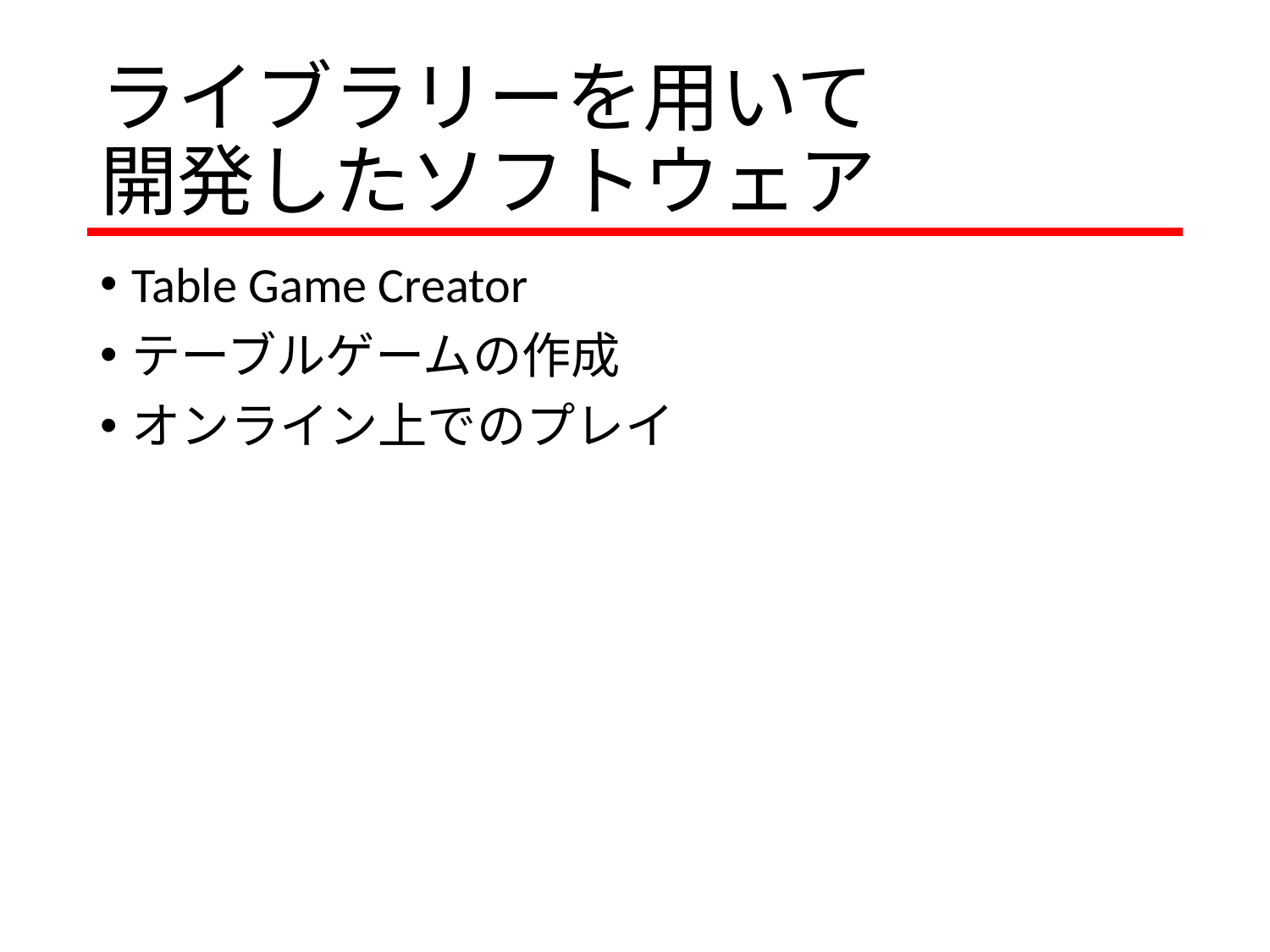

# ライブラリーを用いて 開発したソフトウェア
Table Game Creator
テーブルゲームの作成
オンライン上でのプレイ